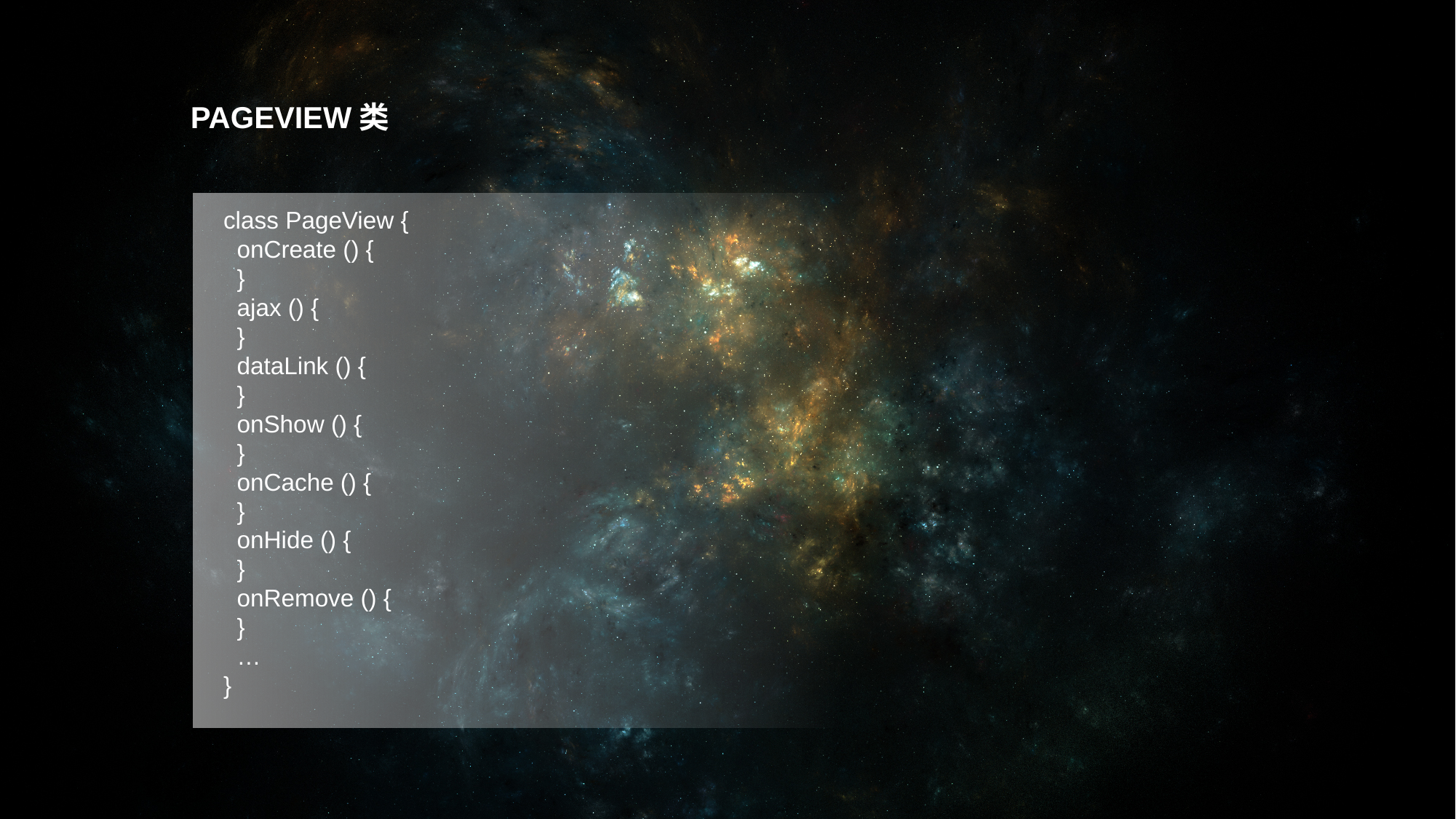

PAGEVIEW类

class PageView {
  onCreate () {
  }
  ajax () {
  }
  dataLink () {
  }
  onShow () {
  }
  onCache () {
  }
  onHide () {
  }
  onRemove () {
  }
  …
}